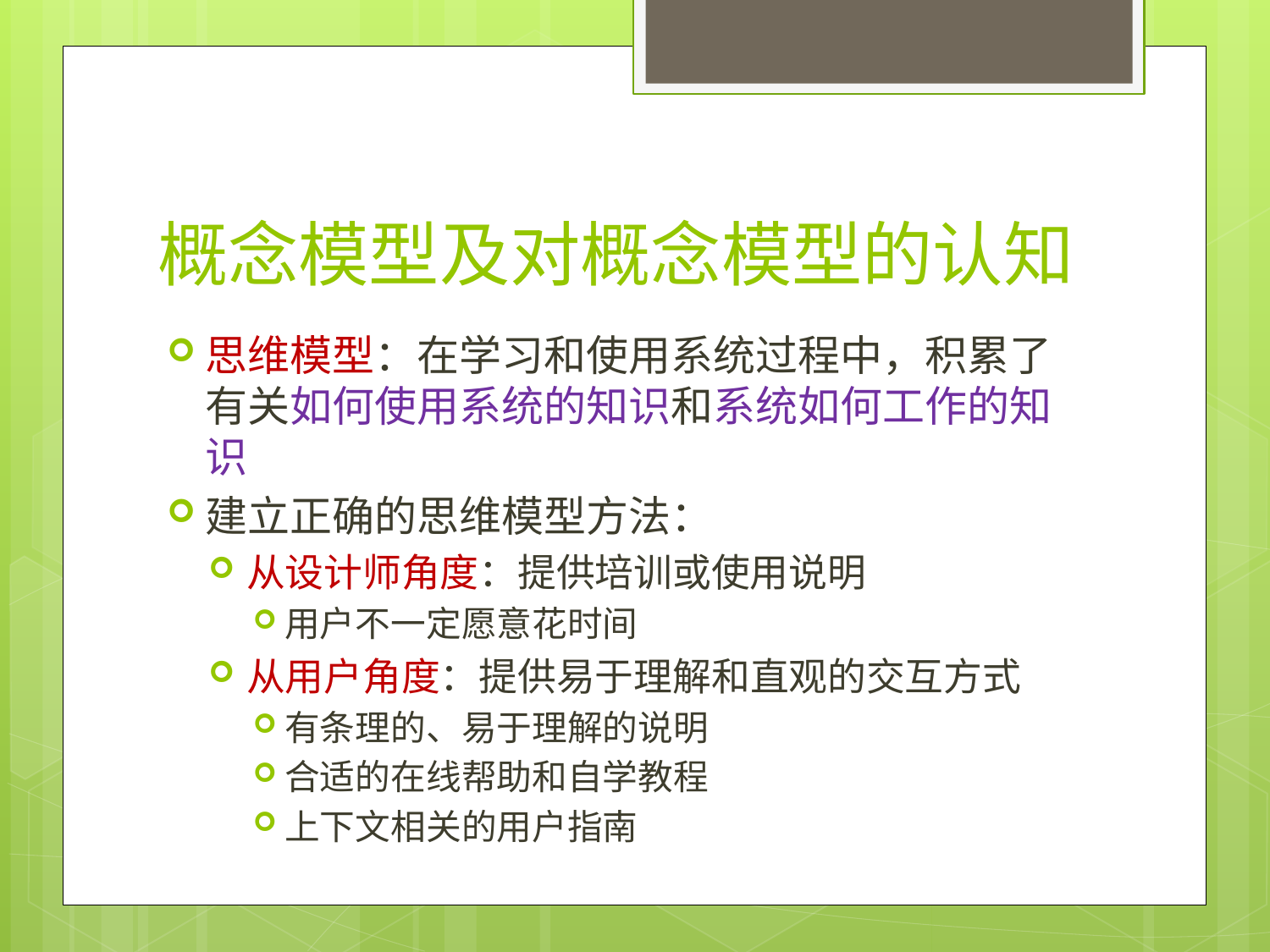

# 概念模型及对概念模型的认知
思维模型：在学习和使用系统过程中，积累了有关如何使用系统的知识和系统如何工作的知识
建立正确的思维模型方法：
从设计师角度：提供培训或使用说明
用户不一定愿意花时间
从用户角度：提供易于理解和直观的交互方式
有条理的、易于理解的说明
合适的在线帮助和自学教程
上下文相关的用户指南